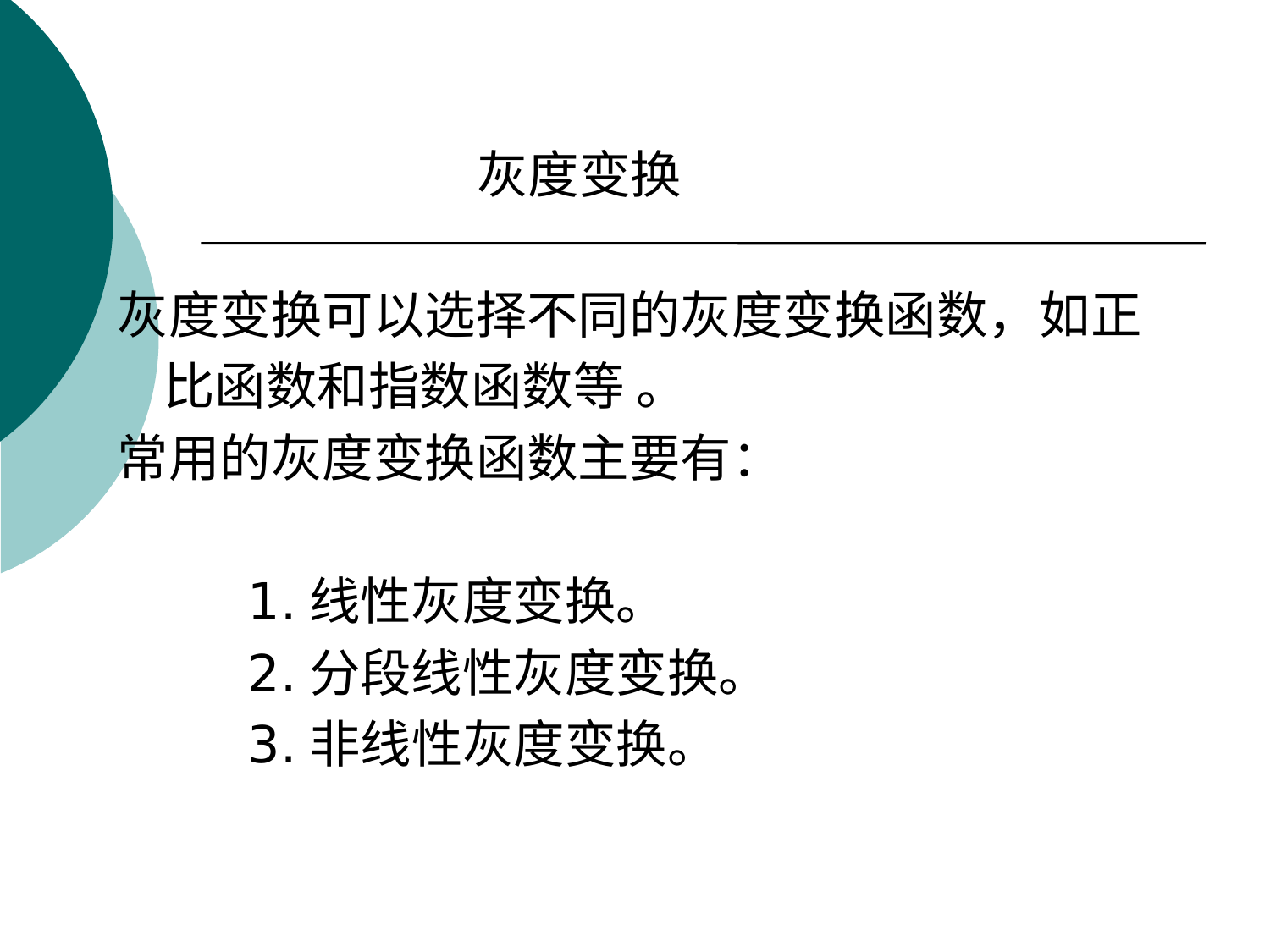

灰度变换
灰度变换可以选择不同的灰度变换函数，如正
   比函数和指数函数等 。
常用的灰度变换函数主要有：

        1.线性灰度变换。
        2.分段线性灰度变换。
        3.非线性灰度变换。
17